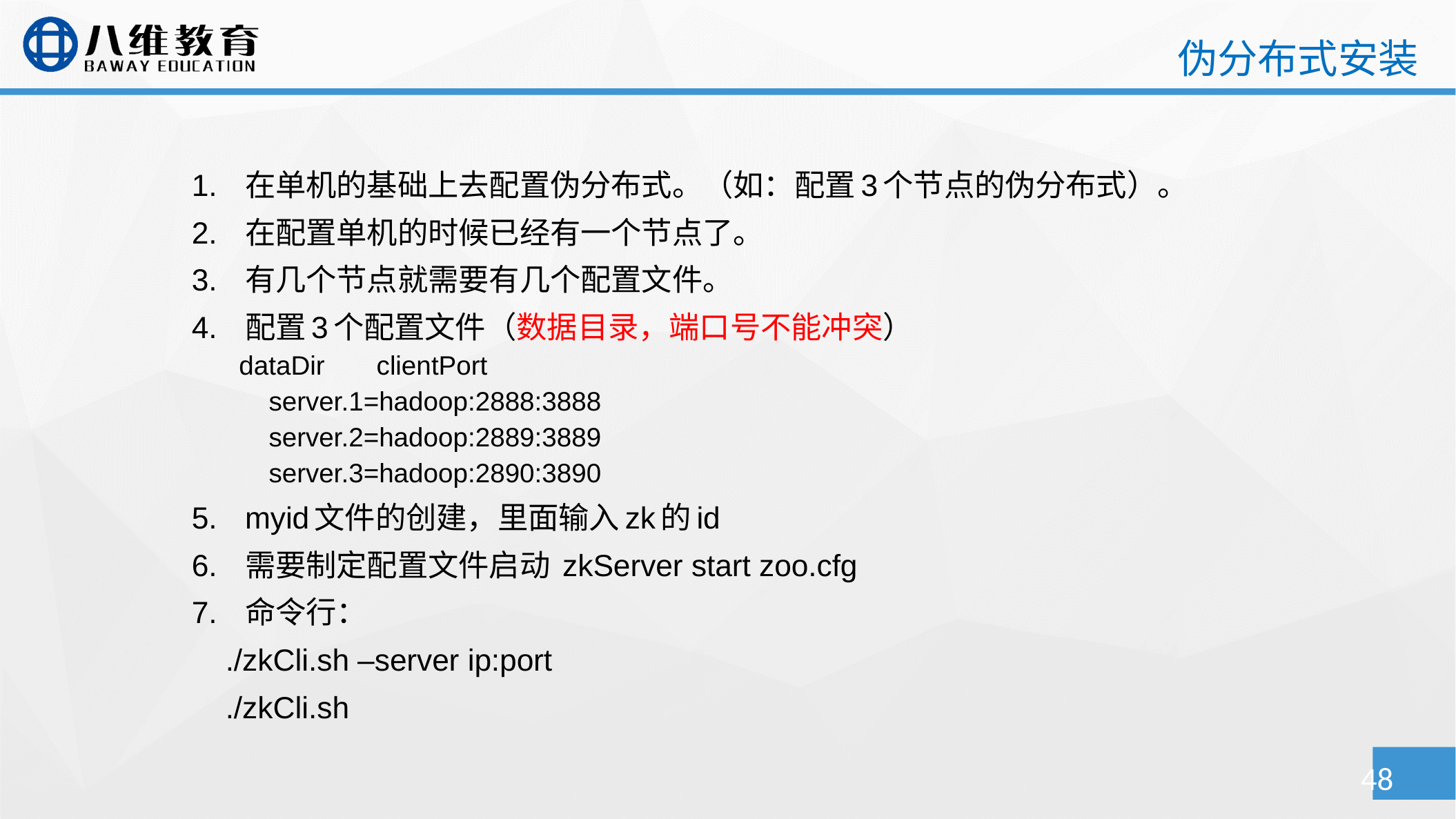

伪分布式安装
在单机的基础上去配置伪分布式。（如：配置3个节点的伪分布式）。
在配置单机的时候已经有一个节点了。
有几个节点就需要有几个配置文件。
配置3个配置文件（数据目录，端口号不能冲突）
dataDir       clientPort
    server.1=hadoop:2888:3888
    server.2=hadoop:2889:3889
    server.3=hadoop:2890:3890
myid文件的创建，里面输入zk的id
需要制定配置文件启动 zkServer start zoo.cfg
命令行：
    ./zkCli.sh –server ip:port
    ./zkCli.sh